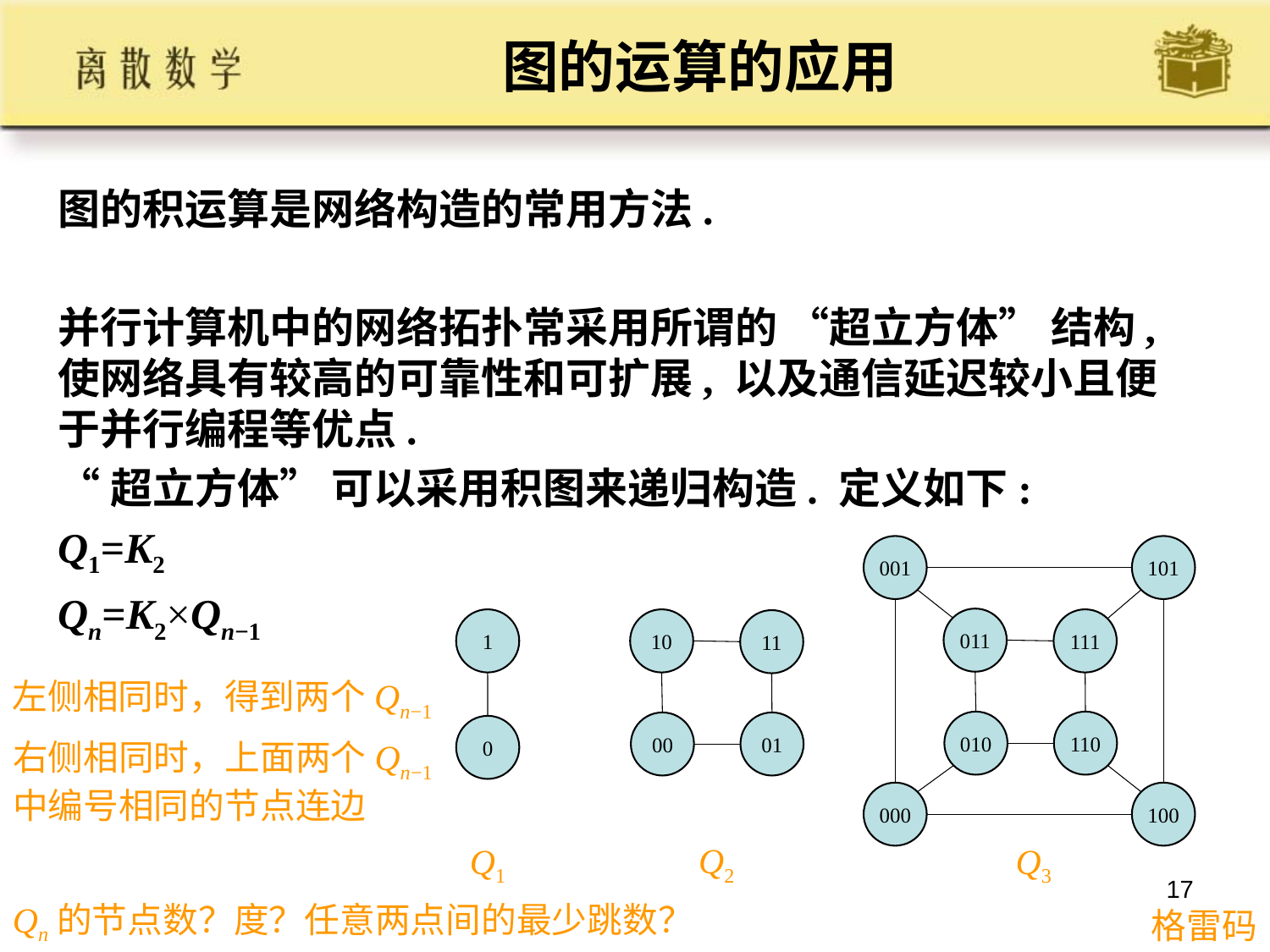

# 图的运算的应用
图的积运算是网络构造的常用方法.

并行计算机中的网络拓扑常采用所谓的 “超立方体” 结构, 使网络具有较高的可靠性和可扩展, 以及通信延迟较小且便于并行编程等优点.
“超立方体” 可以采用积图来递归构造. 定义如下:
Q1=K2
Qn=K2×Qn−1
001
101
011
1
10
111
11
左侧相同时，得到两个Qn−1
010
110
00
01
0
右侧相同时，上面两个Qn−1中编号相同的节点连边
000
100
Q2
Q1
Q3
17
Qn的节点数？度？任意两点间的最少跳数？
格雷码